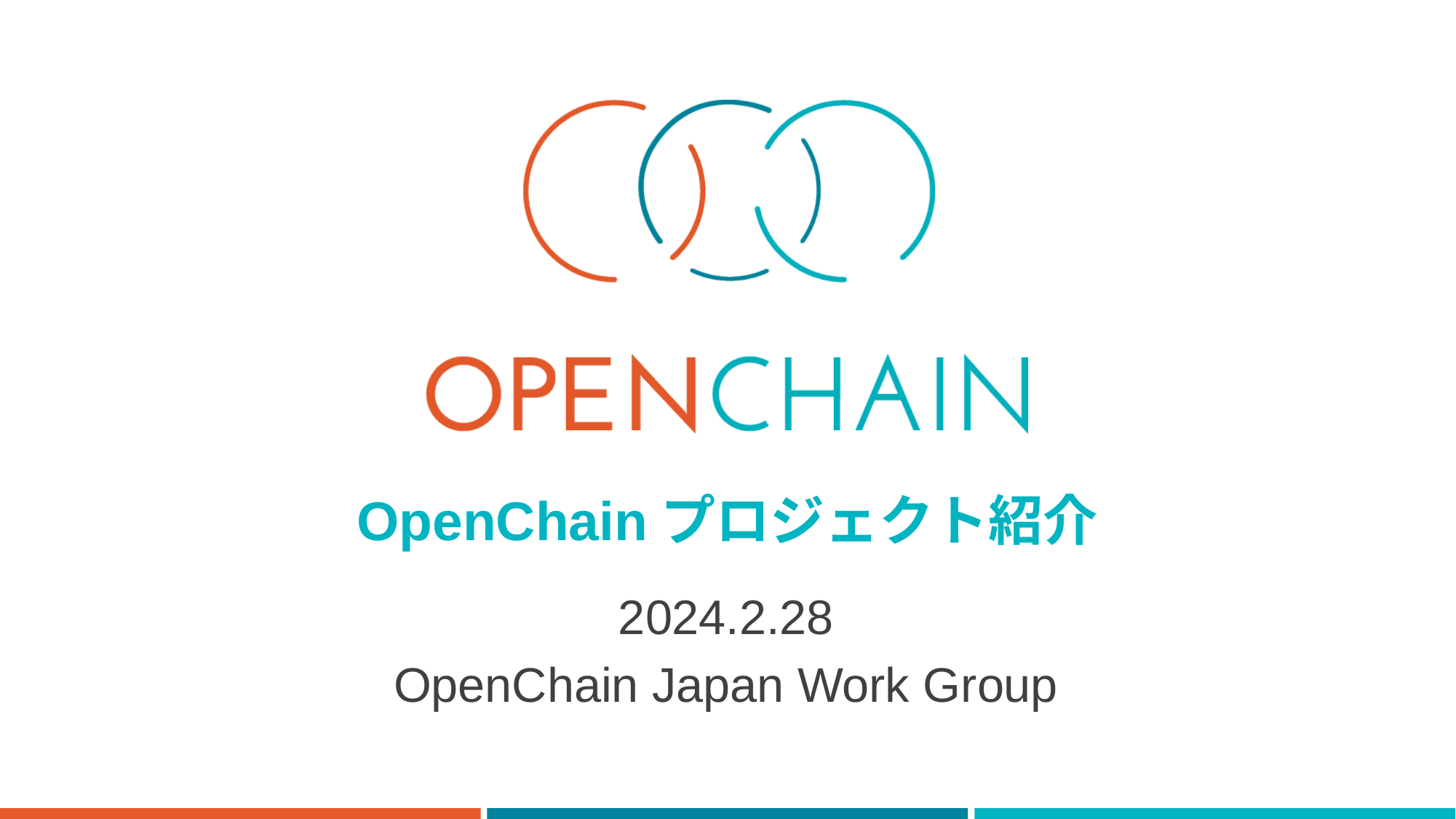

# OpenChainプロジェクト紹介
2024.2.28
OpenChain Japan Work Group